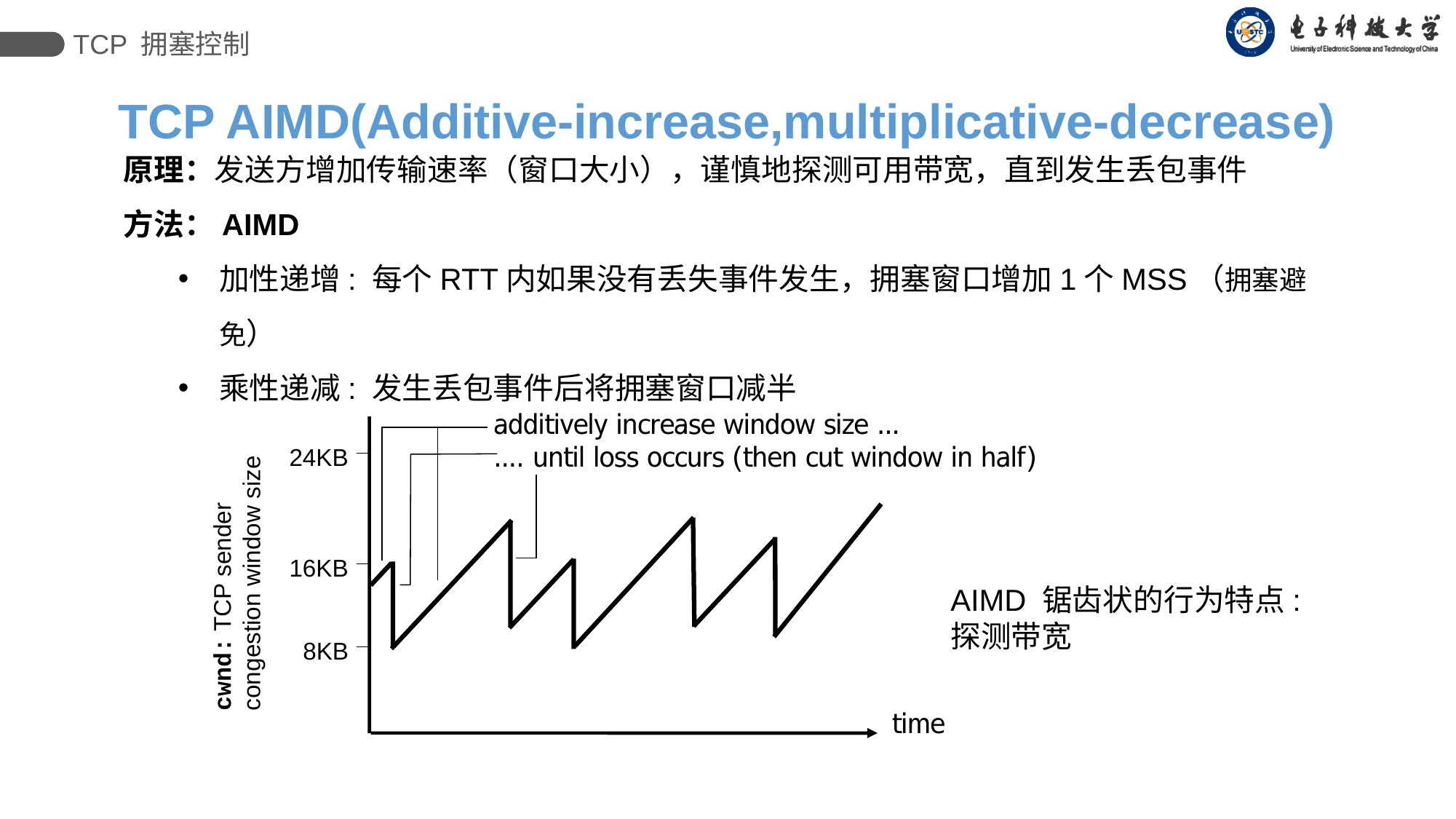

TCP 拥塞控制

TCP AIMD(Additive-increase,multiplicative-decrease)
原理：发送方增加传输速率（窗口大小），谨慎地探测可用带宽，直到发生丢包事件
方法：AIMD
加性递增: 每个RTT内如果没有丢失事件发生，拥塞窗口增加1个MSS（拥塞避免）
乘性递减: 发生丢包事件后将拥塞窗口减半
additively increase window size …
…. until loss occurs (then cut window in half)

cwnd: TCP sender
congestion window size

AIMD 锯齿状的行为特点:
探测带宽
time

24KB
16KB
8KB